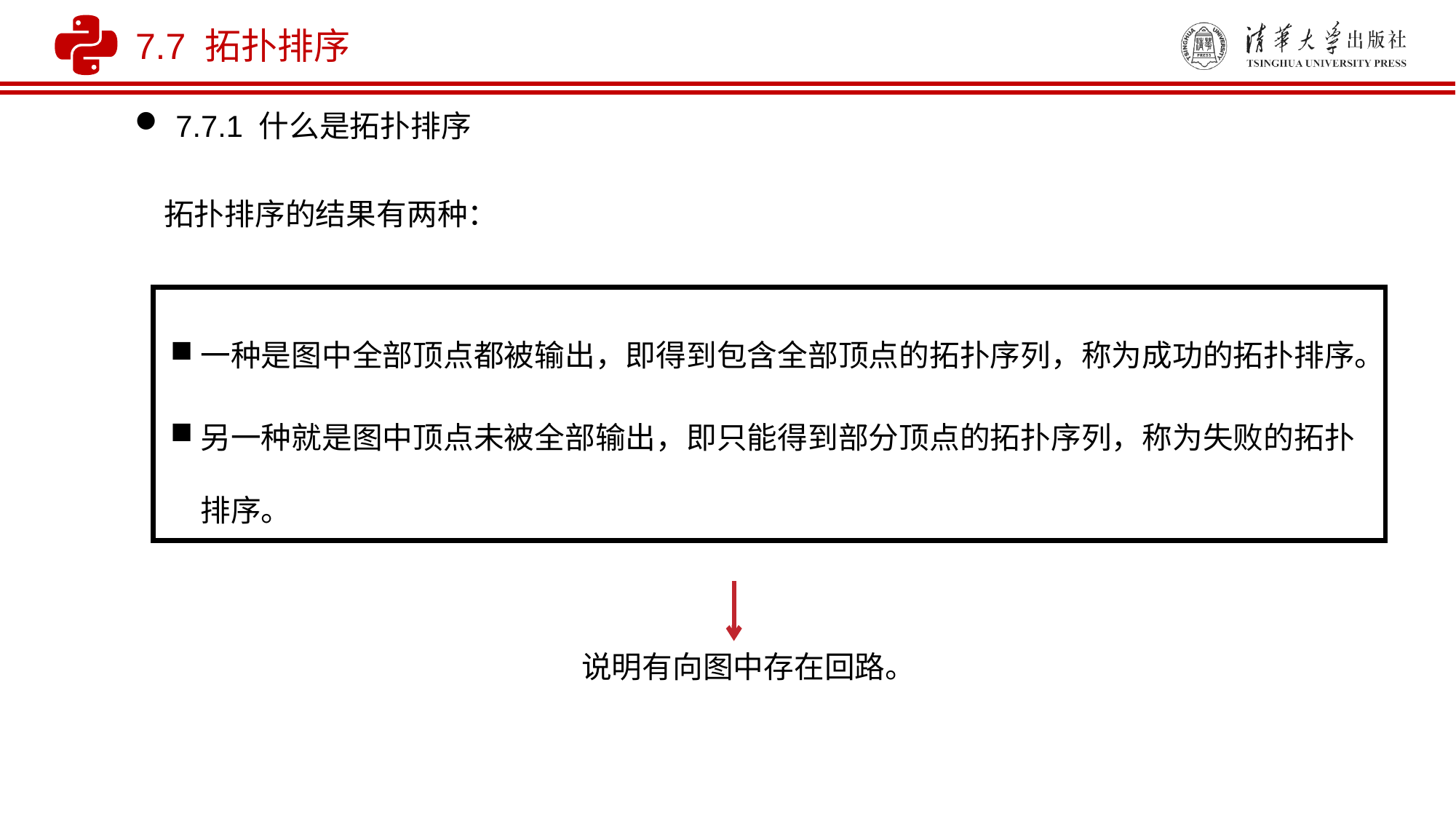

7.7 拓扑排序
7.7.1 什么是拓扑排序
拓扑排序的结果有两种：
一种是图中全部顶点都被输出，即得到包含全部顶点的拓扑序列，称为成功的拓扑排序。
另一种就是图中顶点未被全部输出，即只能得到部分顶点的拓扑序列，称为失败的拓扑排序。
说明有向图中存在回路。